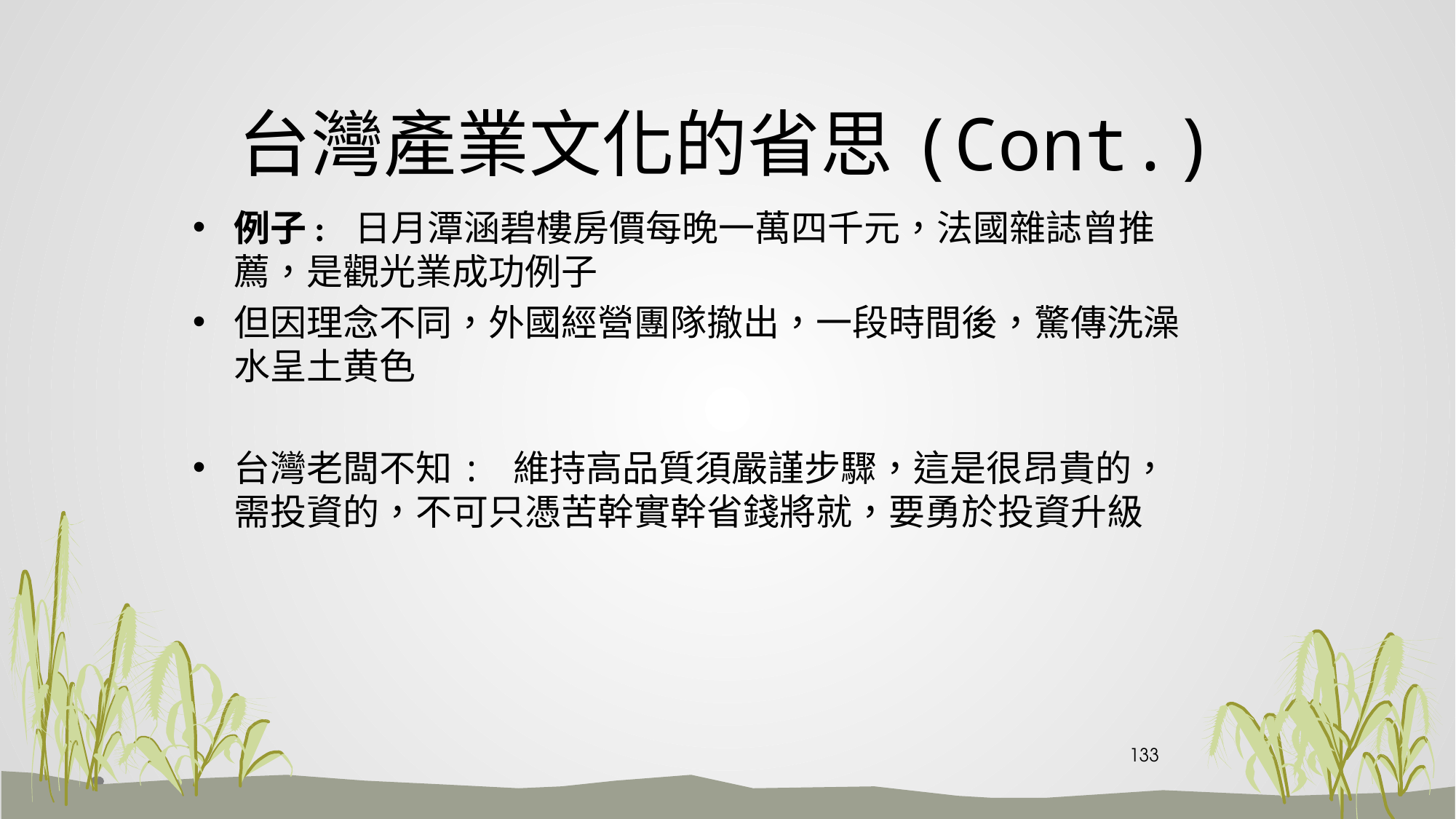

# 台灣產業文化的省思(Cont.)
例子: 日月潭涵碧樓房價每晚一萬四千元，法國雜誌曾推薦，是觀光業成功例子
但因理念不同，外國經營團隊撤出，一段時間後，驚傳洗澡水呈土黄色

台灣老闆不知: 維持高品質須嚴謹步驟，這是很昂貴的，需投資的，不可只憑苦幹實幹省錢將就，要勇於投資升級
133